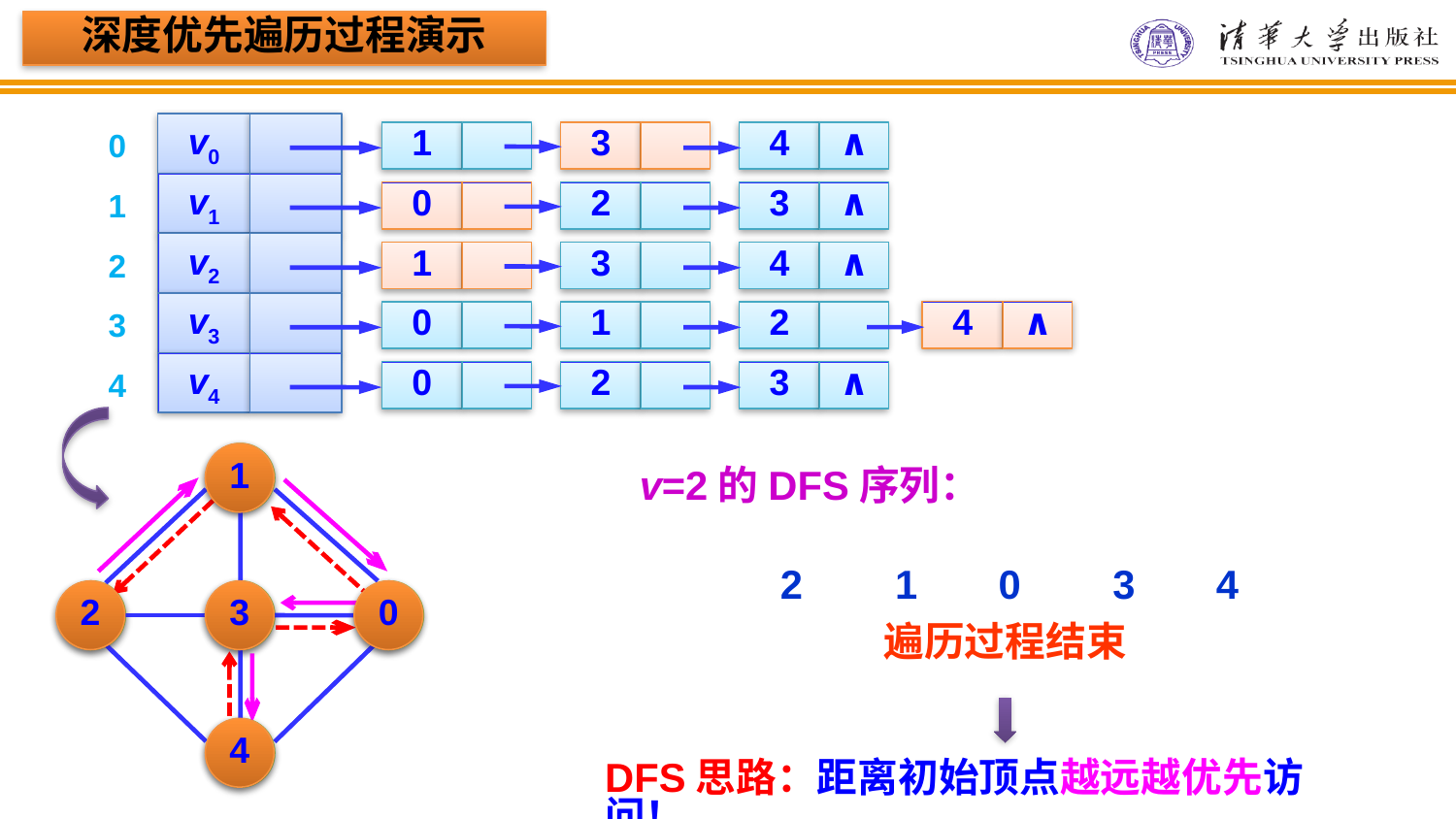

深度优先遍历过程演示
v0

1

3

4
∧
0

v1

0

2

3
∧
1

v2

1

3

4
∧
2

v3

4
∧
0

1

2

3

v4

0

2

3
∧
4

1
1
v=2的DFS序列：

2
1
0
3
4
2
2
3
3
0
0

遍历过程结束

DFS思路：距离初始顶点越远越优先访问！
4
4